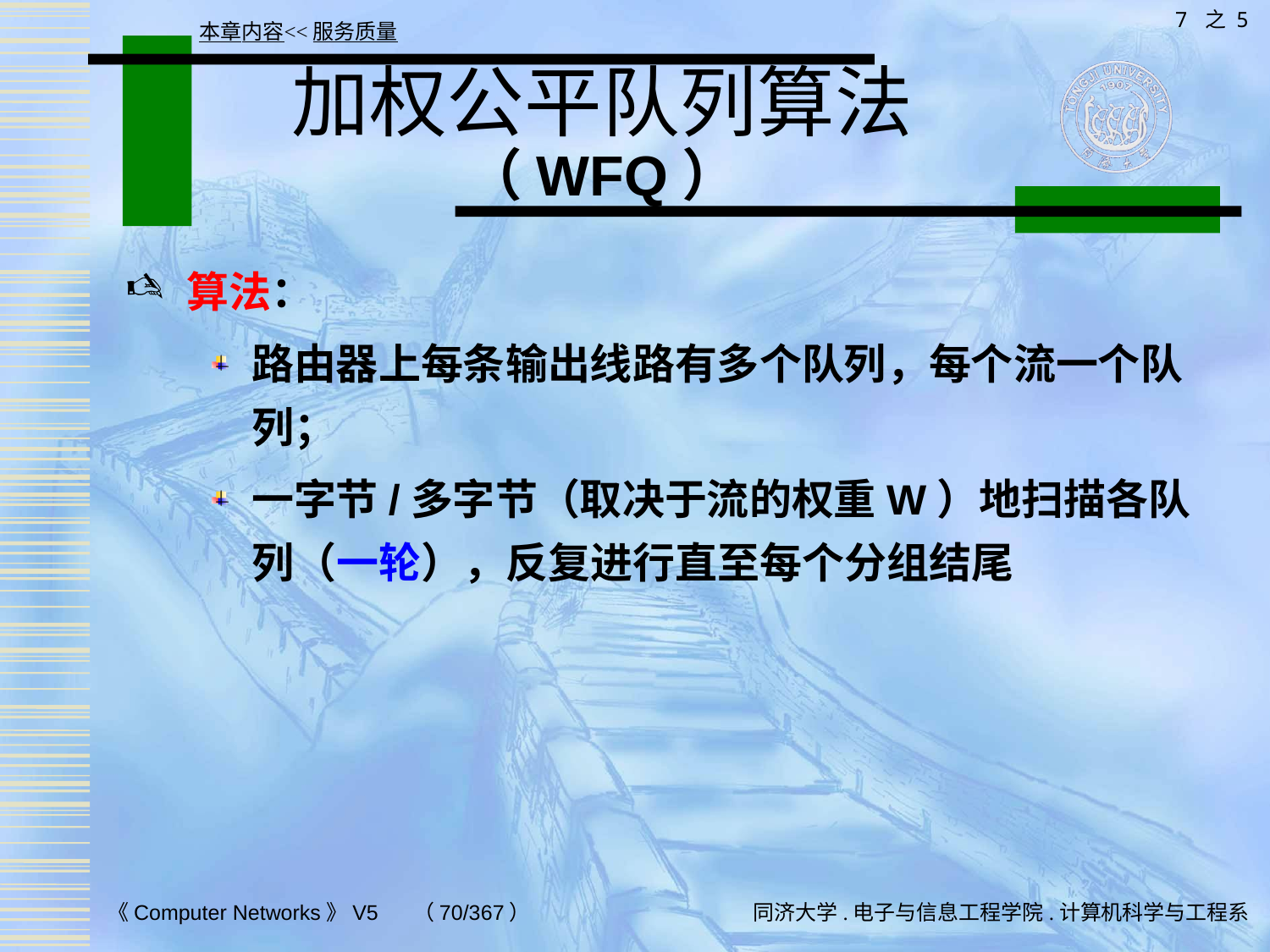

7 之 5
本章内容<<服务质量
# 加权公平队列算法 （WFQ）
算法：
路由器上每条输出线路有多个队列，每个流一个队列；
一字节/多字节（取决于流的权重W）地扫描各队列（一轮），反复进行直至每个分组结尾